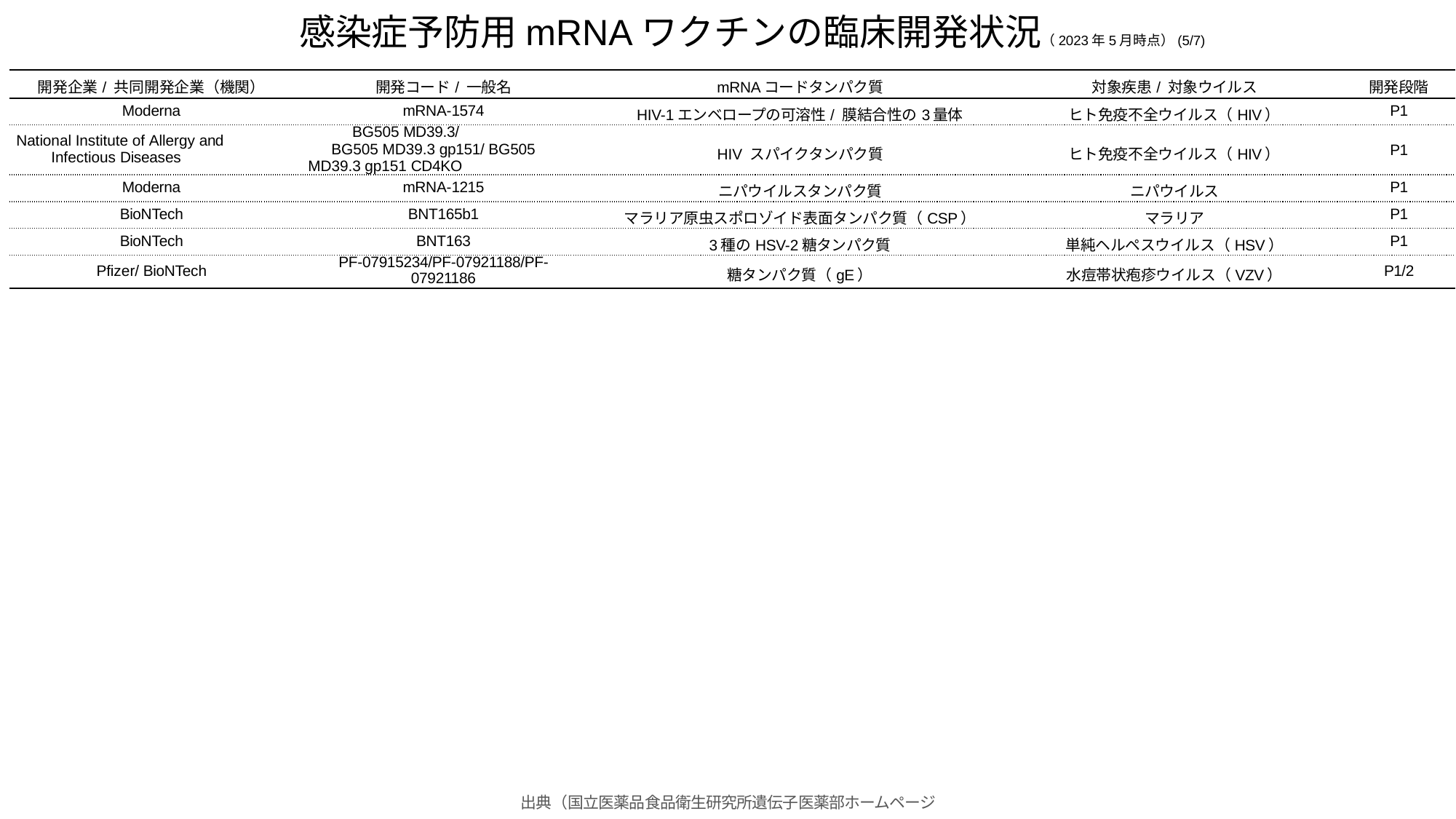

# 感染症予防用mRNAワクチンの臨床開発状況（2023年5月時点）(5/7)
| 開発企業/ 共同開発企業（機関） | 開発コード/ 一般名 | mRNAコードタンパク質 | 対象疾患/ 対象ウイルス | 開発段階 |
| --- | --- | --- | --- | --- |
| Moderna | mRNA-1574 | HIV-1エンベロープの可溶性/ 膜結合性の3量体 | ヒト免疫不全ウイルス（HIV） | P1 |
| National Institute of Allergy and Infectious Diseases | BG505 MD39.3/ BG505 MD39.3 gp151/ BG505 MD39.3 gp151 CD4KO | HIV スパイクタンパク質 | ヒト免疫不全ウイルス（HIV） | P1 |
| Moderna | mRNA-1215 | ニパウイルスタンパク質 | ニパウイルス | P1 |
| BioNTech | BNT165b1 | マラリア原虫スポロゾイド表面タンパク質（CSP） | マラリア | P1 |
| BioNTech | BNT163 | 3種のHSV-2糖タンパク質 | 単純ヘルペスウイルス（HSV） | P1 |
| Pfizer/ BioNTech | PF-07915234/PF-07921188/PF- 07921186 | 糖タンパク質（gE） | 水痘帯状疱疹ウイルス（VZV） | P1/2 |
出典（国立医薬品食品衛生研究所遺伝子医薬部ホームページ